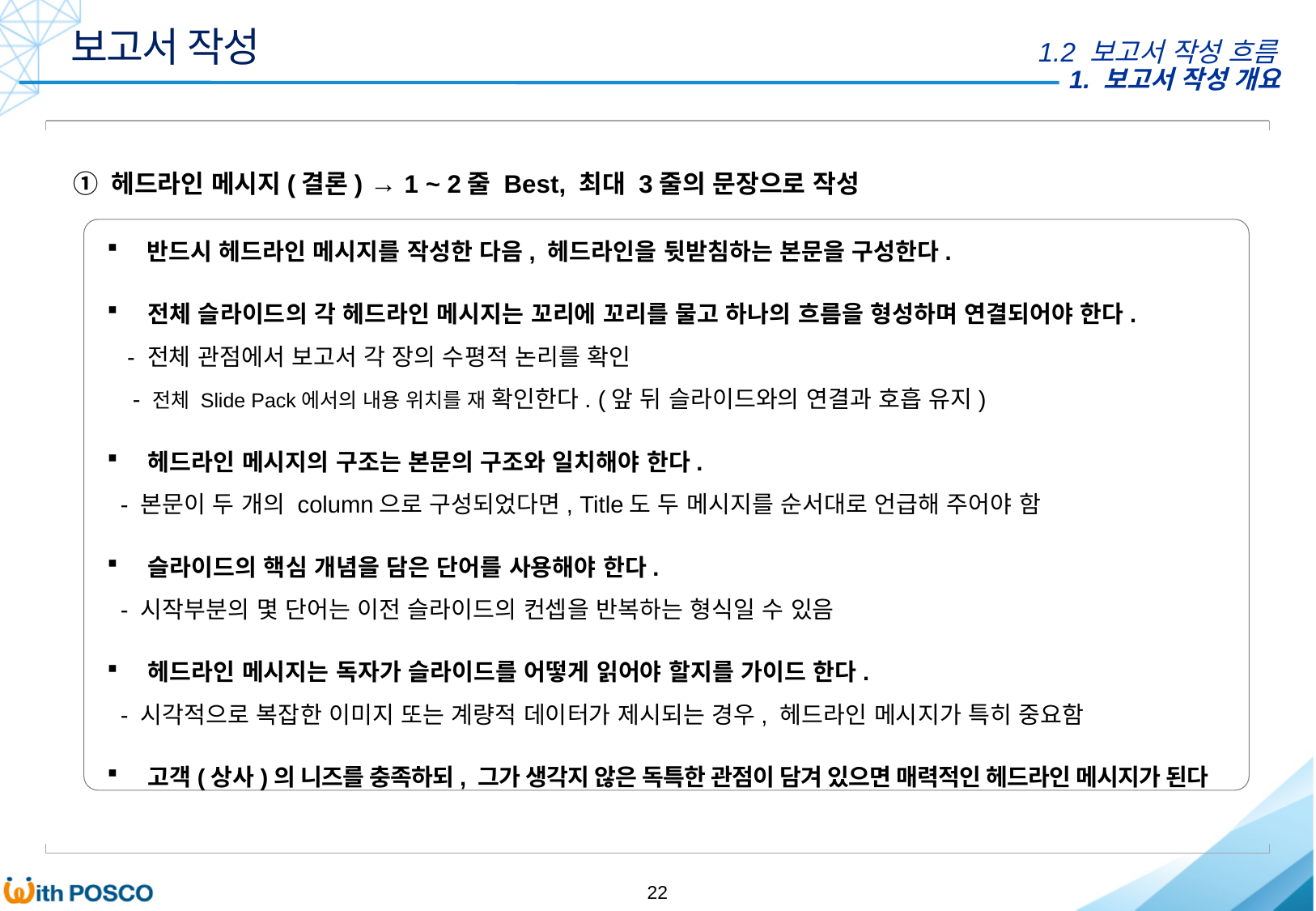

보고서 작성
1.2 보고서 작성 흐름
① 헤드라인 메시지(결론) → 1 ~ 2줄 Best, 최대 3줄의 문장으로 작성
 반드시 헤드라인 메시지를 작성한 다음, 헤드라인을 뒷받침하는 본문을 구성한다.
 전체 슬라이드의 각 헤드라인 메시지는 꼬리에 꼬리를 물고 하나의 흐름을 형성하며 연결되어야 한다.
   - 전체 관점에서 보고서 각 장의 수평적 논리를 확인
   - 전체 Slide Pack에서의 내용 위치를 재 확인한다. (앞 뒤 슬라이드와의 연결과 호흡 유지)
 헤드라인 메시지의 구조는 본문의 구조와 일치해야 한다.
  - 본문이 두 개의 column으로 구성되었다면, Title도 두 메시지를 순서대로 언급해 주어야 함
 슬라이드의 핵심 개념을 담은 단어를 사용해야 한다.
  - 시작부분의 몇 단어는 이전 슬라이드의 컨셉을 반복하는 형식일 수 있음
 헤드라인 메시지는 독자가 슬라이드를 어떻게 읽어야 할지를 가이드 한다.
  - 시각적으로 복잡한 이미지 또는 계량적 데이터가 제시되는 경우, 헤드라인 메시지가 특히 중요함
 고객(상사)의 니즈를 충족하되, 그가 생각지 않은 독특한 관점이 담겨 있으면 매력적인 헤드라인 메시지가 된다